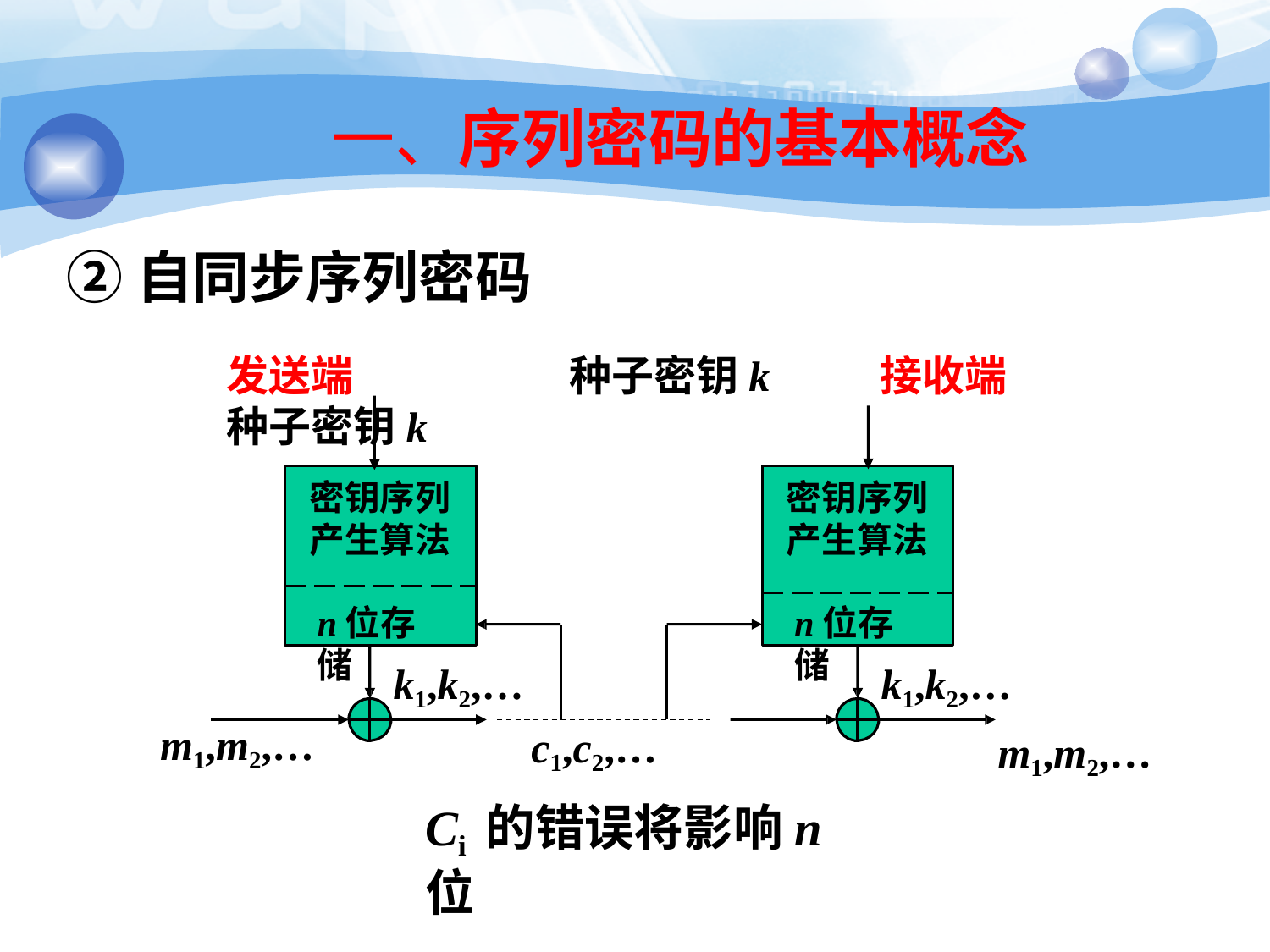

12
# 一、序列密码的基本概念
②自同步序列密码
发送端	种子密钥k	接收端	种子密钥k

密钥序列 产生算法
密钥序列 产生算法

n位存储
n位存储

k1,k2,…
k1,k2,…
m1,m2,…

m1,m2,…

c1,c2,…
Ci 的错误将影响n位